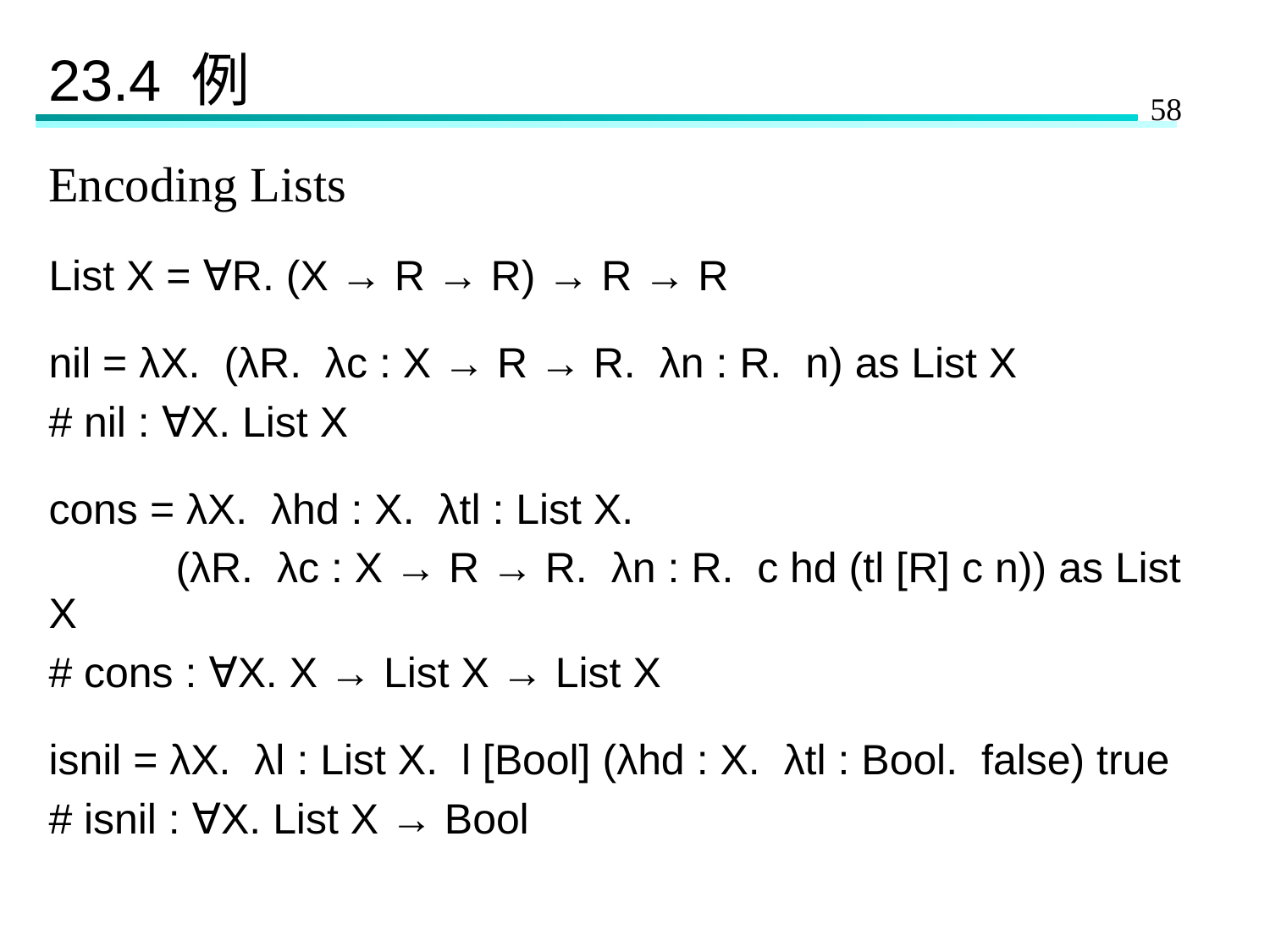

# 23.4 例
Encoding Lists

List X = ∀R. (X → R → R) → R → R

nil = λX.  (λR.  λc : X → R → R.  λn : R.  n) as List X
# nil : ∀X. List X

cons = λX.  λhd : X.  λtl : List X.
	(λR.  λc : X → R → R.  λn : R.  c hd (tl [R] c n)) as List X
# cons : ∀X. X → List X → List X

isnil = λX.  λl : List X.  l [Bool] (λhd : X.  λtl : Bool.  false) true
# isnil : ∀X. List X → Bool